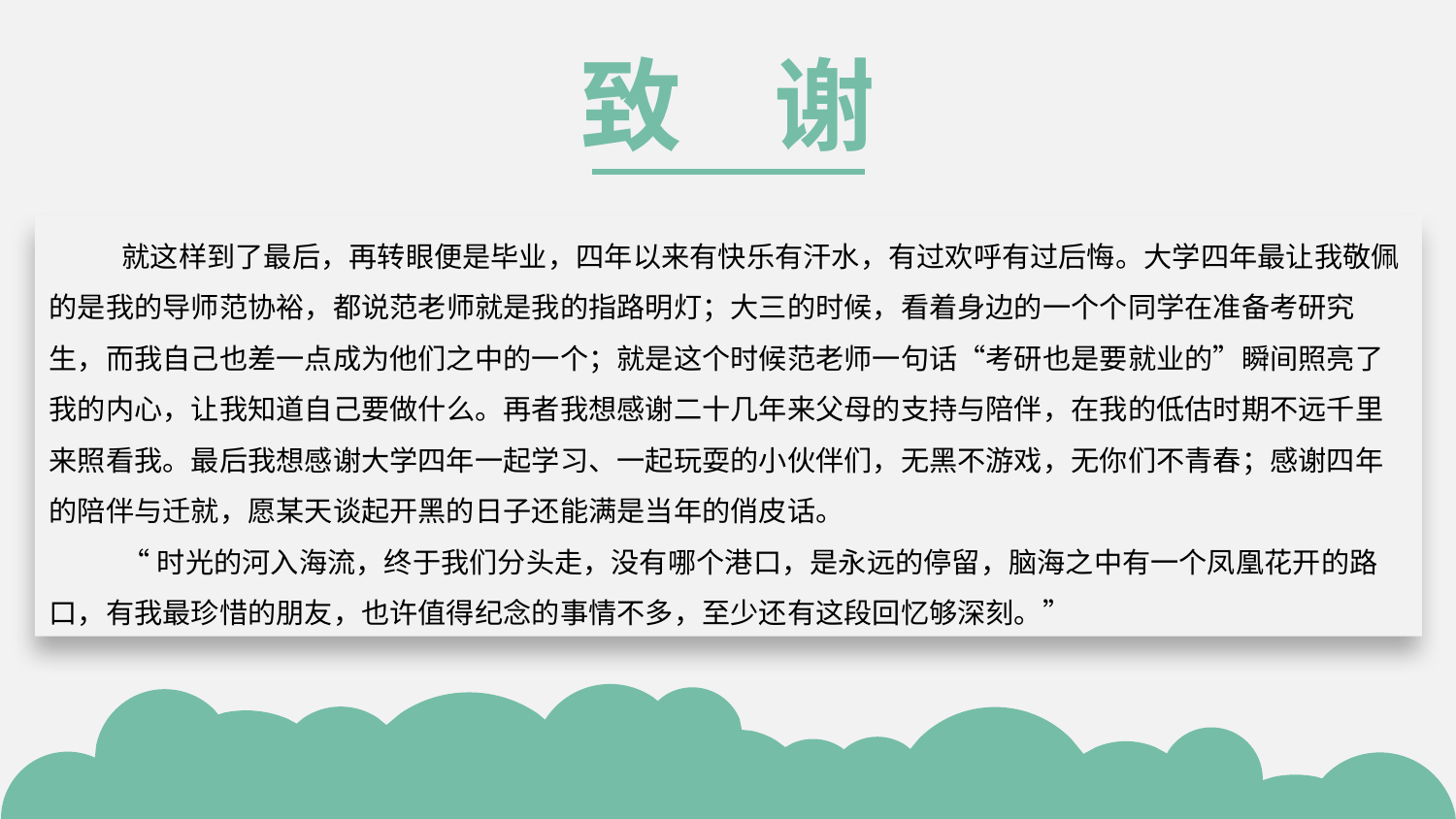

致    谢
就这样到了最后，再转眼便是毕业，四年以来有快乐有汗水，有过欢呼有过后悔。大学四年最让我敬佩的是我的导师范协裕，都说范老师就是我的指路明灯；大三的时候，看着身边的一个个同学在准备考研究生，而我自己也差一点成为他们之中的一个；就是这个时候范老师一句话“考研也是要就业的”瞬间照亮了我的内心，让我知道自己要做什么。再者我想感谢二十几年来父母的支持与陪伴，在我的低估时期不远千里来照看我。最后我想感谢大学四年一起学习、一起玩耍的小伙伴们，无黑不游戏，无你们不青春；感谢四年的陪伴与迁就，愿某天谈起开黑的日子还能满是当年的俏皮话。
“时光的河入海流，终于我们分头走，没有哪个港口，是永远的停留，脑海之中有一个凤凰花开的路口，有我最珍惜的朋友，也许值得纪念的事情不多，至少还有这段回忆够深刻。”